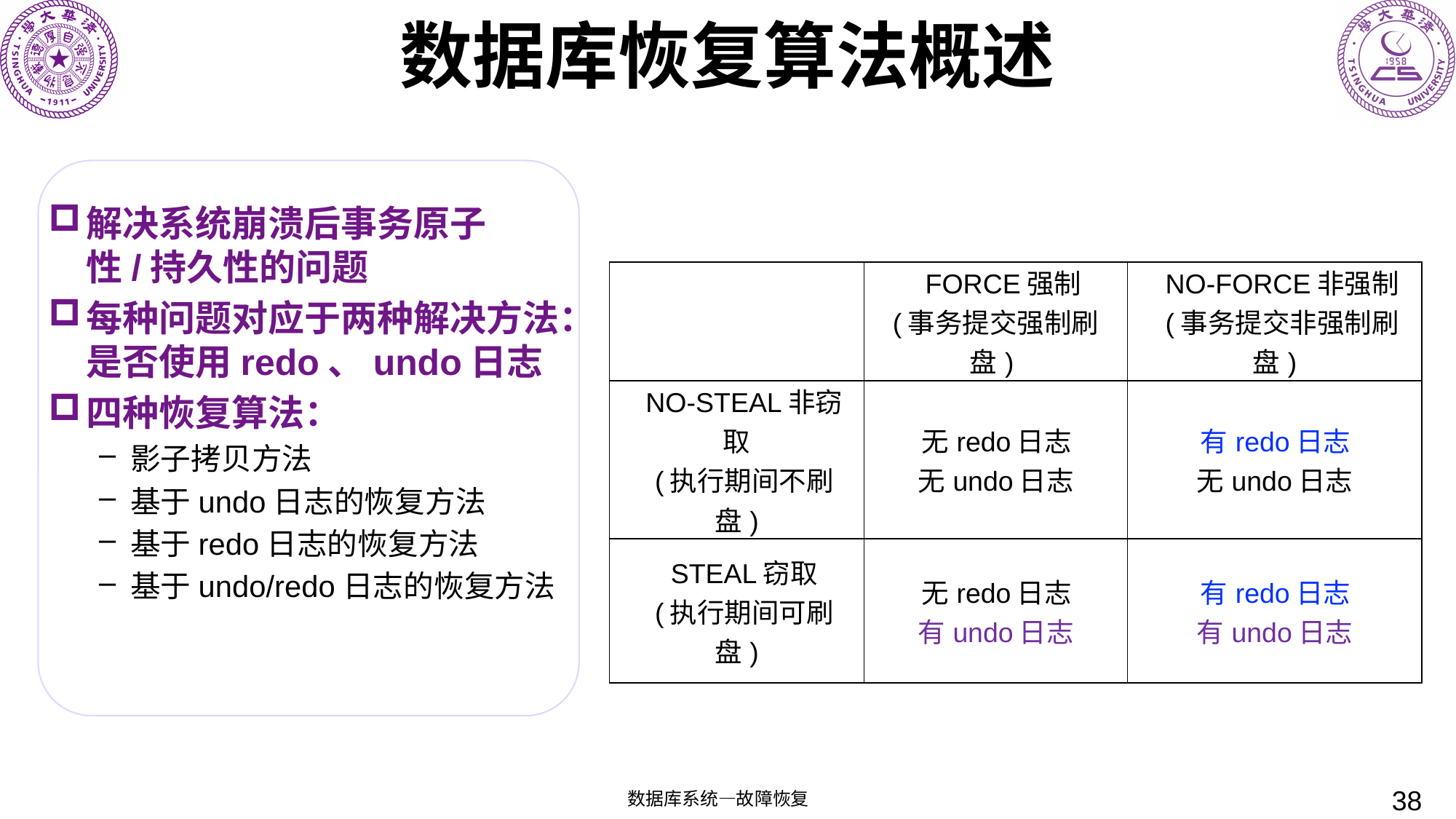

# 数据库恢复算法概述

解决系统崩溃后事务原子性/持久性的问题
每种问题对应于两种解决方法：是否使用redo、undo日志
四种恢复算法：
影子拷贝方法
基于undo日志的恢复方法
基于redo日志的恢复方法
基于undo/redo日志的恢复方法
|  | FORCE强制 (事务提交强制刷盘) | NO-FORCE非强制 (事务提交非强制刷盘) |
| --- | --- | --- |
| NO-STEAL非窃取 (执行期间不刷盘) | 无redo日志 无undo日志 | 有redo日志 无undo日志 |
| STEAL窃取 (执行期间可刷盘) | 无redo日志 有undo日志 | 有redo日志 有undo日志 |
38
数据库系统—故障恢复